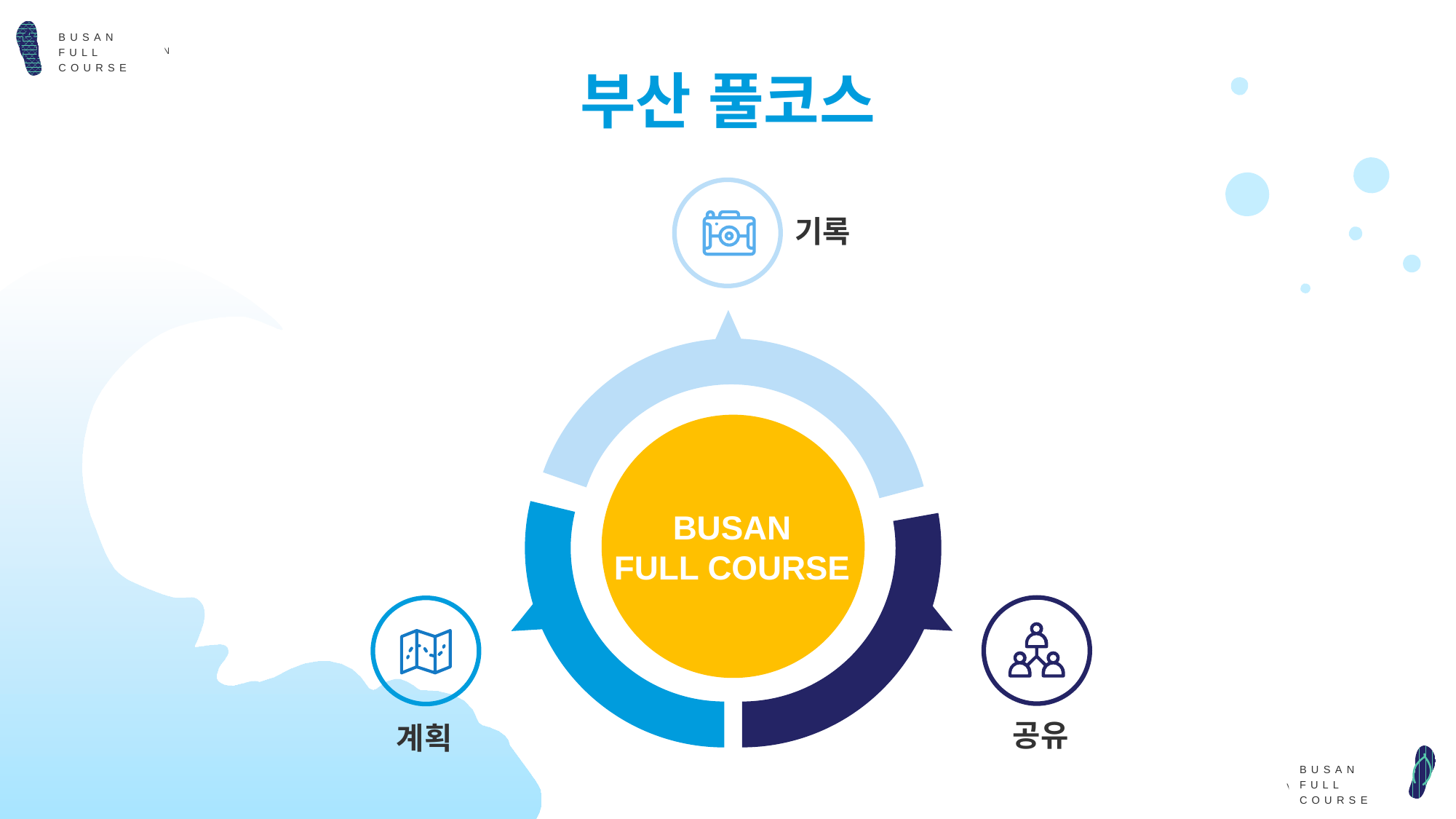

BUSAN
FULL COURSE
# 부산 풀코스

기록

BUSAN
FULL COURSE

공유
계획
BUSAN
FULL COURSE